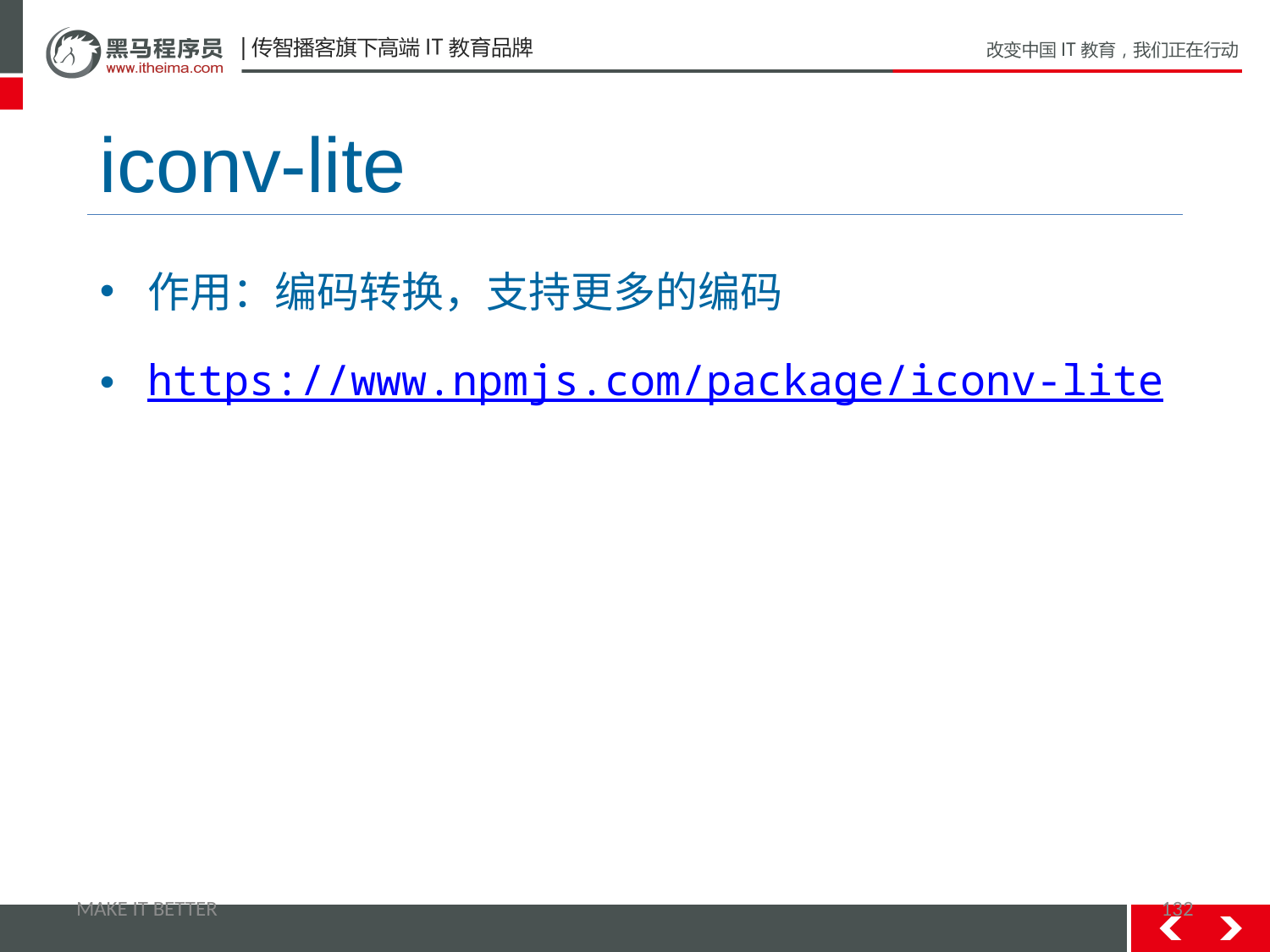

# iconv-lite
作用：编码转换，支持更多的编码
https://www.npmjs.com/package/iconv-lite

MAKE IT BETTER
132